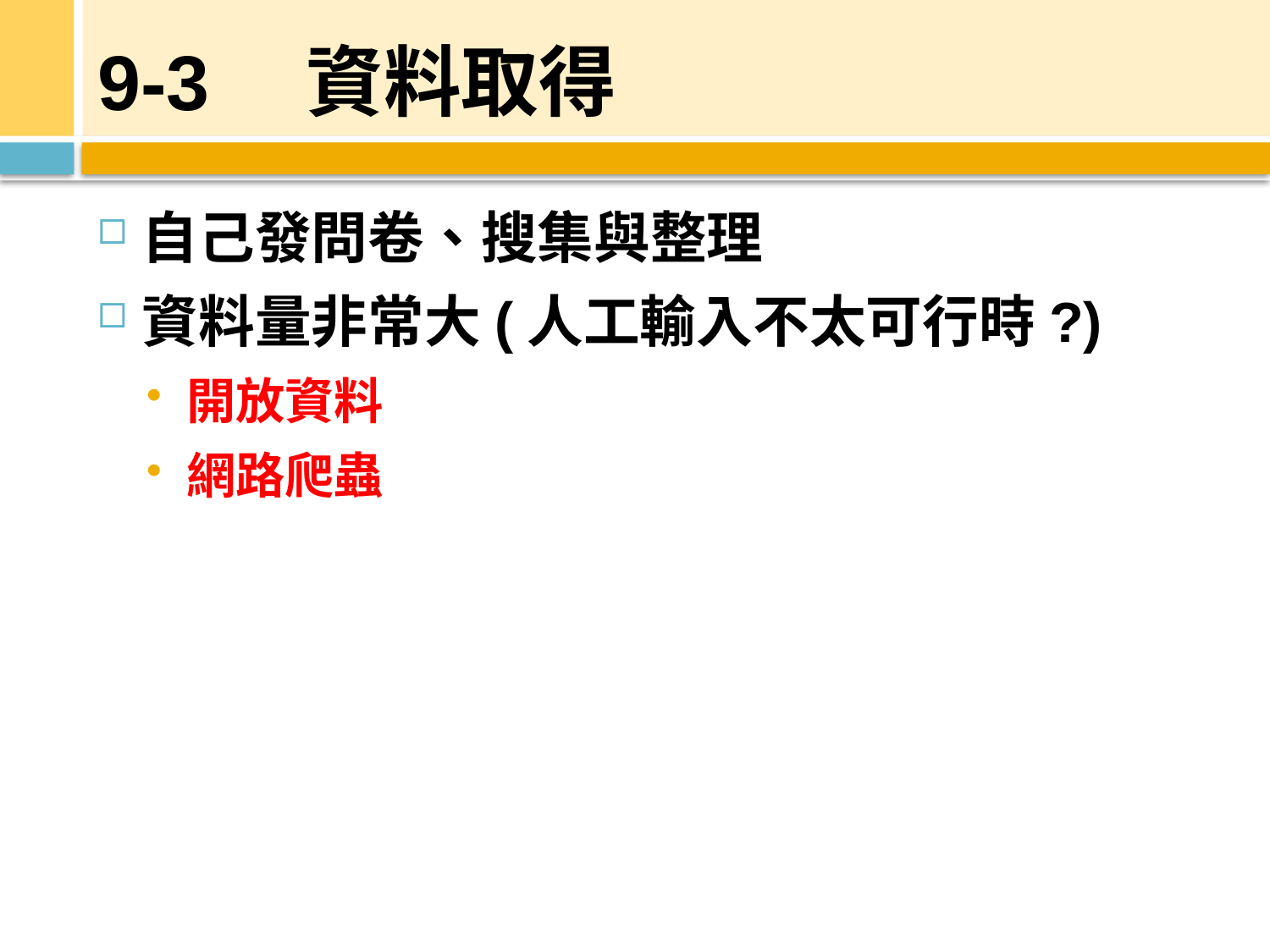

# 9-3　資料取得
自己發問卷、搜集與整理
資料量非常大(人工輸入不太可行時?)
開放資料
網路爬蟲